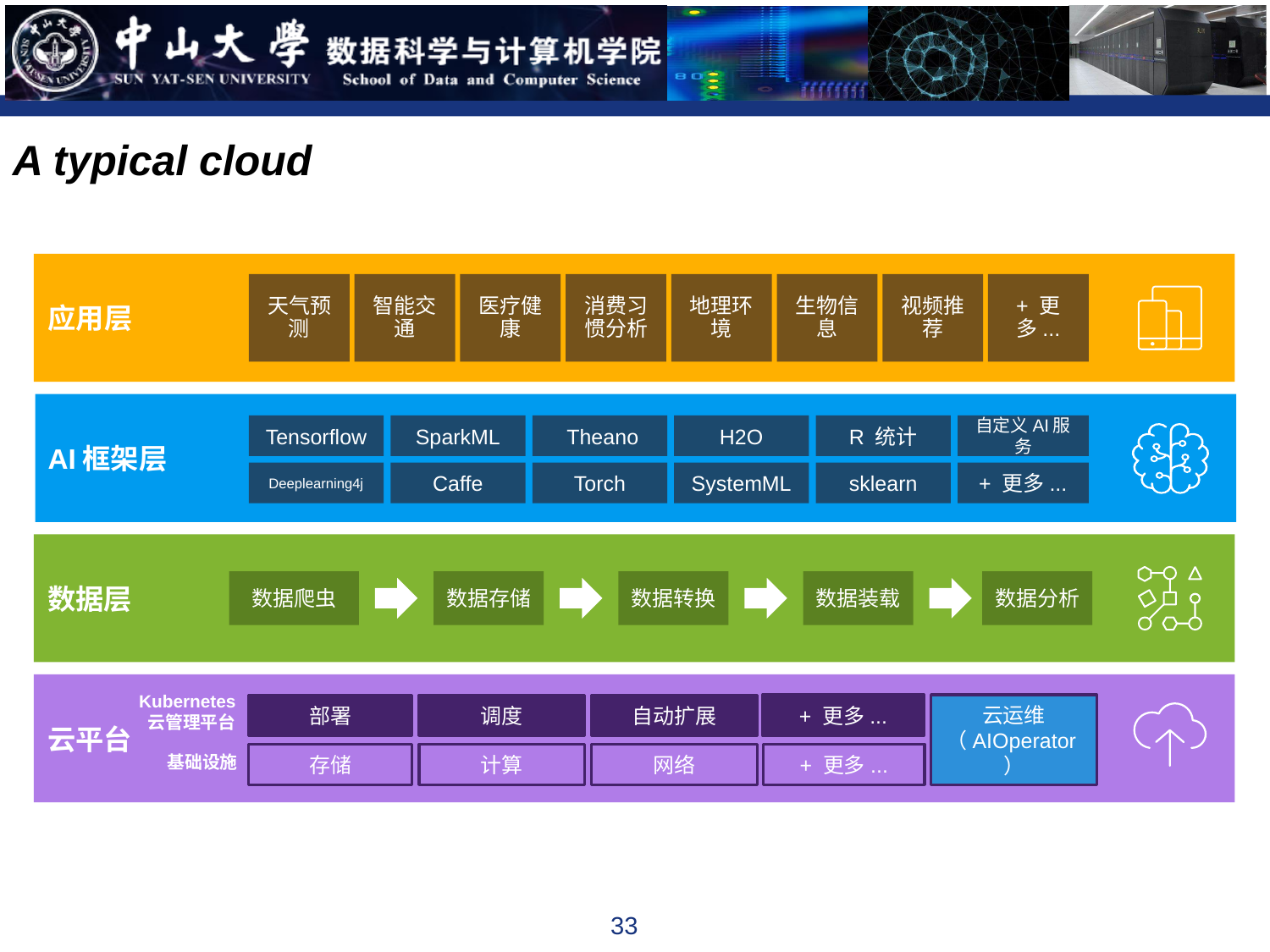

A typical cloud

应用层
天气预测
智能交通
医疗健康
消费习惯分析
地理环境
生物信息
视频推荐
+ 更多...

AI框架层

Tensorflow
SparkML
 Theano

H2O

R 统计
自定义AI服务

+ 更多...
Deeplearning4j
Caffe
Torch
SystemML
sklearn

数据层

数据爬虫
数据存储
数据转换
数据装载
数据分析

云平台
+ 更多...
部署
调度
自动扩展

Kubernetes
云管理平台
存储
计算
网络
+ 更多...
基础设施
云运维
（AIOperator）
33